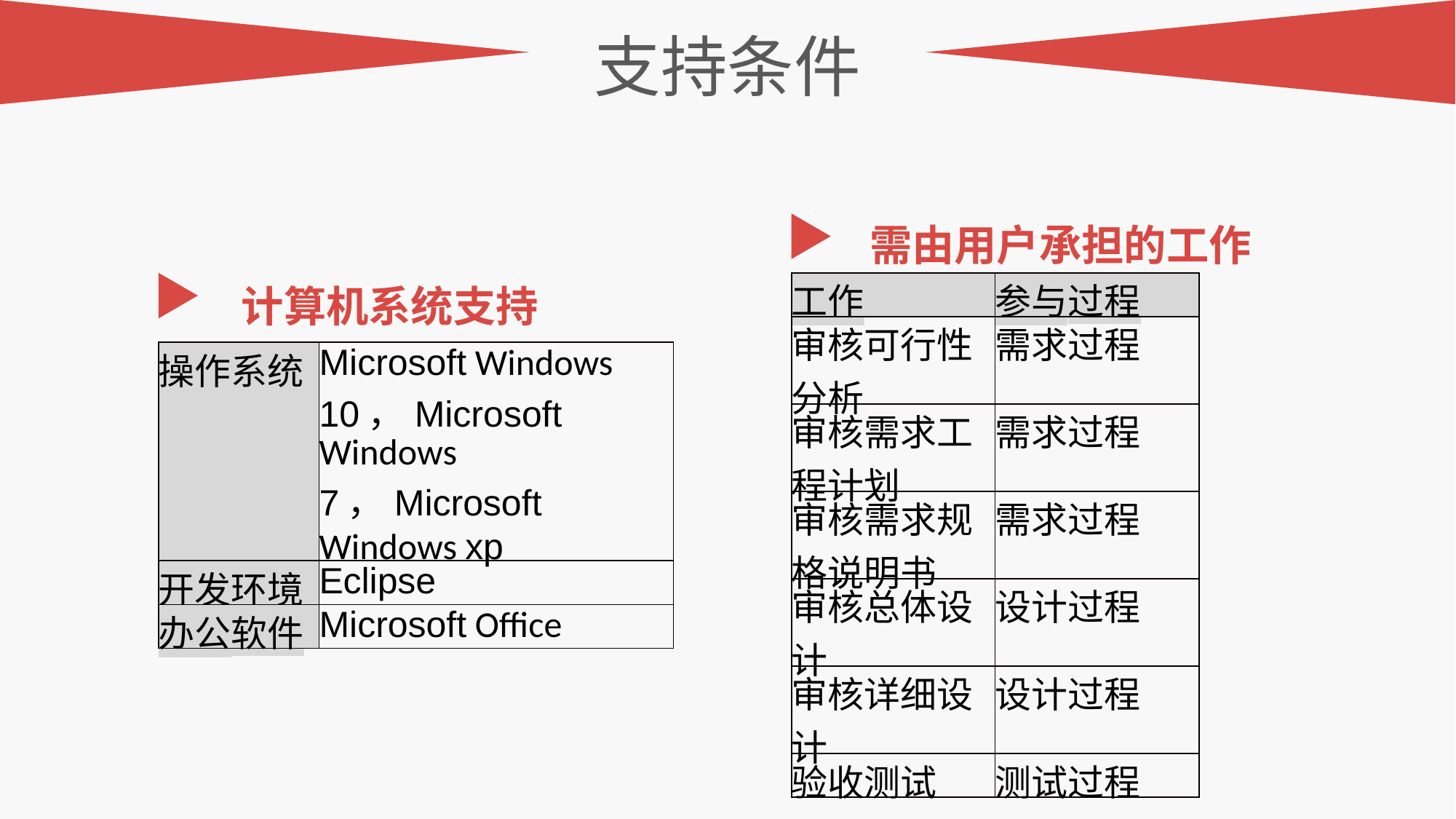

支持条件
需由用户承担的工作

计算机系统支持
| 工作 | 参与过程 |
| --- | --- |
| 审核可行性分析 | 需求过程 |
| 审核需求工程计划 | 需求过程 |
| 审核需求规格说明书 | 需求过程 |
| 审核总体设计 | 设计过程 |
| 审核详细设计 | 设计过程 |
| 验收测试 | 测试过程 |

| 操作系统 | Microsoft Windows 10，Microsoft Windows 7，Microsoft Windows xp |
| --- | --- |
| 开发环境 | Eclipse |
| 办公软件 | Microsoft Office |